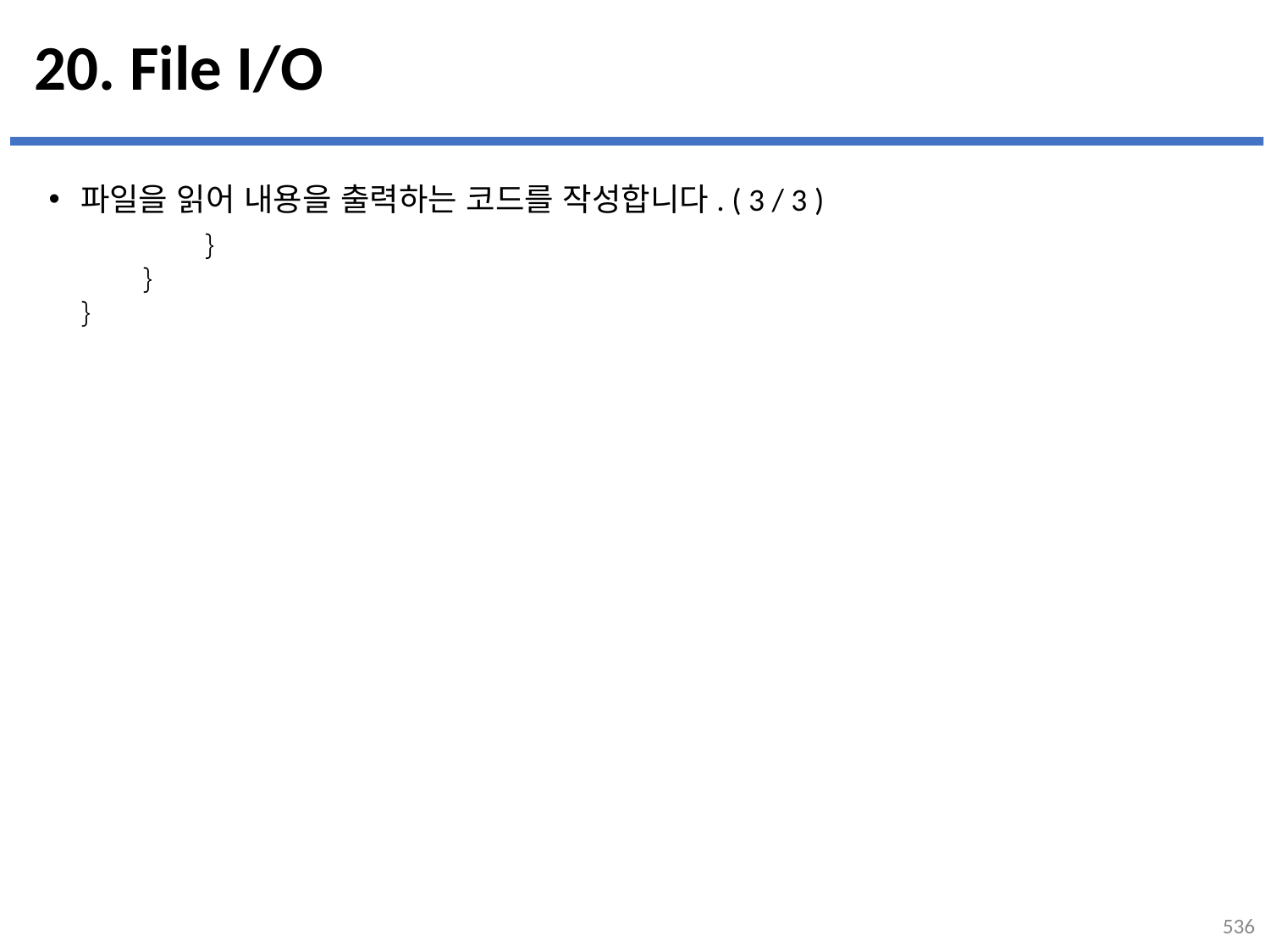

# 20. File I/O
파일을 읽어 내용을 출력하는 코드를 작성합니다. ( 3 / 3 )
        }
    }
}
536